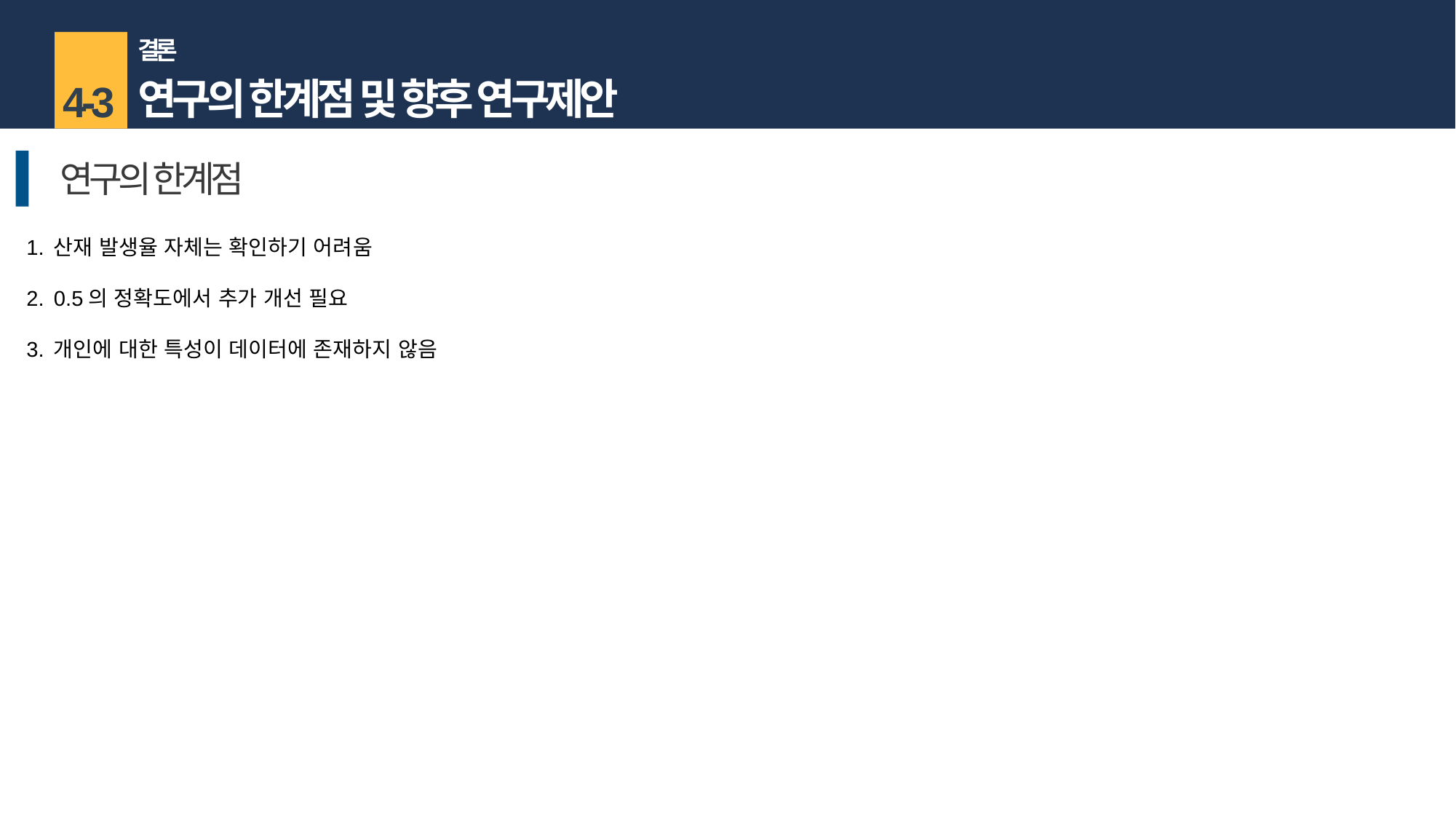

결론

연구의 한계점 및 향후 연구제안
4-3

연구의 한계점
산재 발생율 자체는 확인하기 어려움

0.5의 정확도에서 추가 개선 필요

개인에 대한 특성이 데이터에 존재하지 않음